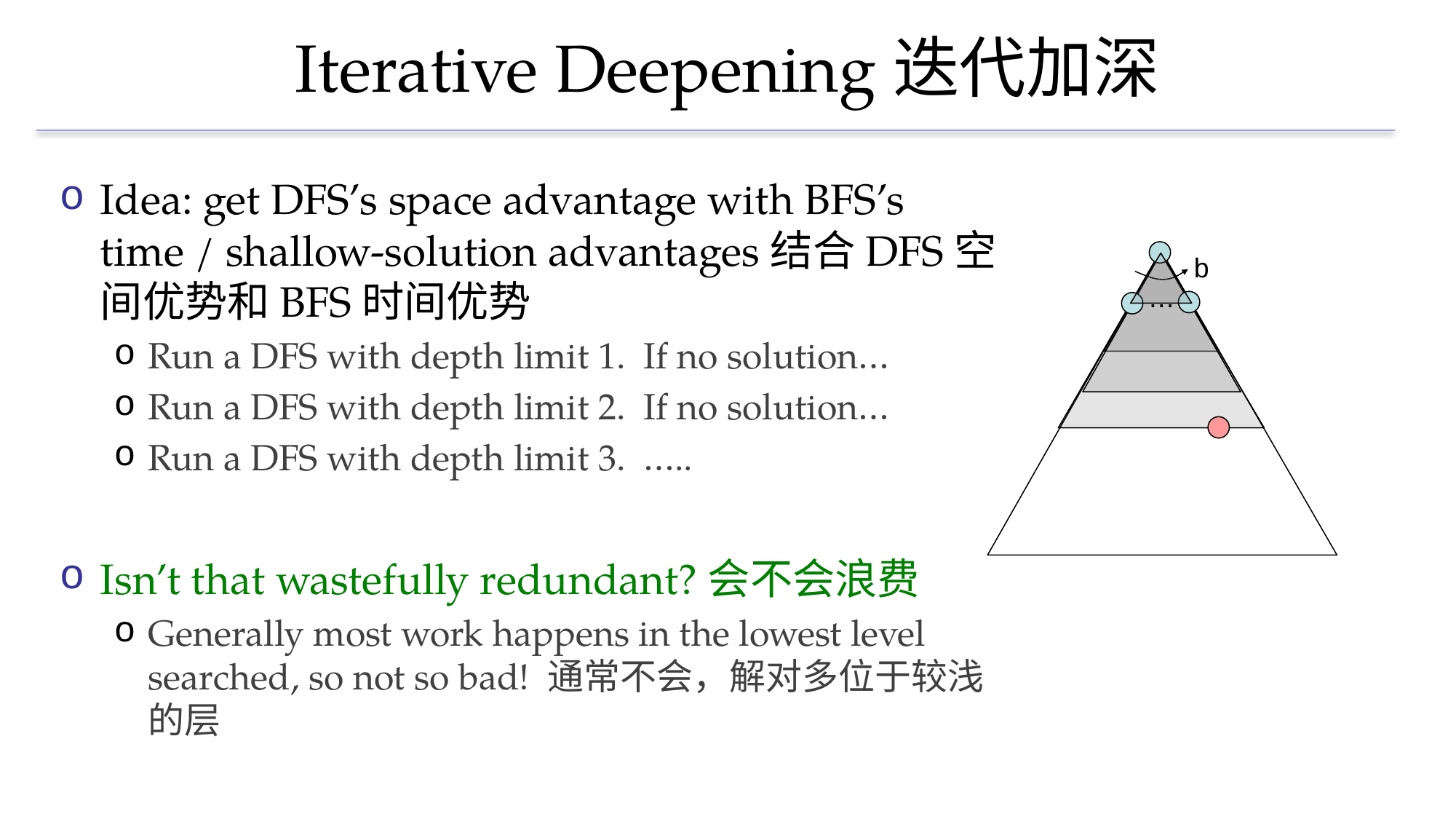

# Iterative Deepening迭代加深
Idea: get DFS’s space advantage with BFS’s time / shallow-solution advantages结合DFS空间优势和BFS时间优势
Run a DFS with depth limit 1.  If no solution…
Run a DFS with depth limit 2.  If no solution…
Run a DFS with depth limit 3.  …..

Isn’t that wastefully redundant?会不会浪费
Generally most work happens in the lowest level searched, so not so bad! 通常不会，解对多位于较浅的层

b

…